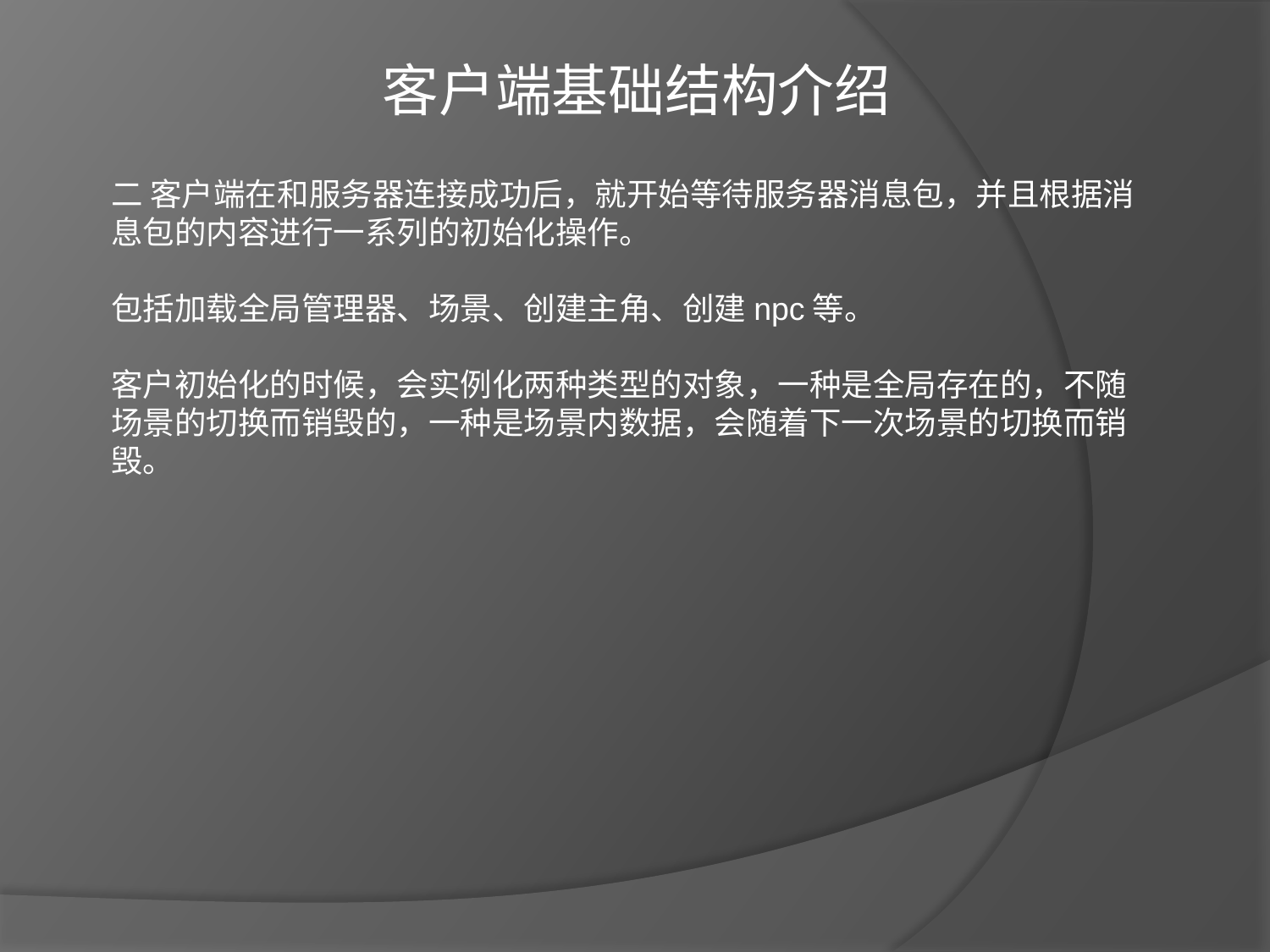

客户端基础结构介绍
二 客户端在和服务器连接成功后，就开始等待服务器消息包，并且根据消息包的内容进行一系列的初始化操作。

包括加载全局管理器、场景、创建主角、创建npc等。

客户初始化的时候，会实例化两种类型的对象，一种是全局存在的，不随场景的切换而销毁的，一种是场景内数据，会随着下一次场景的切换而销毁。